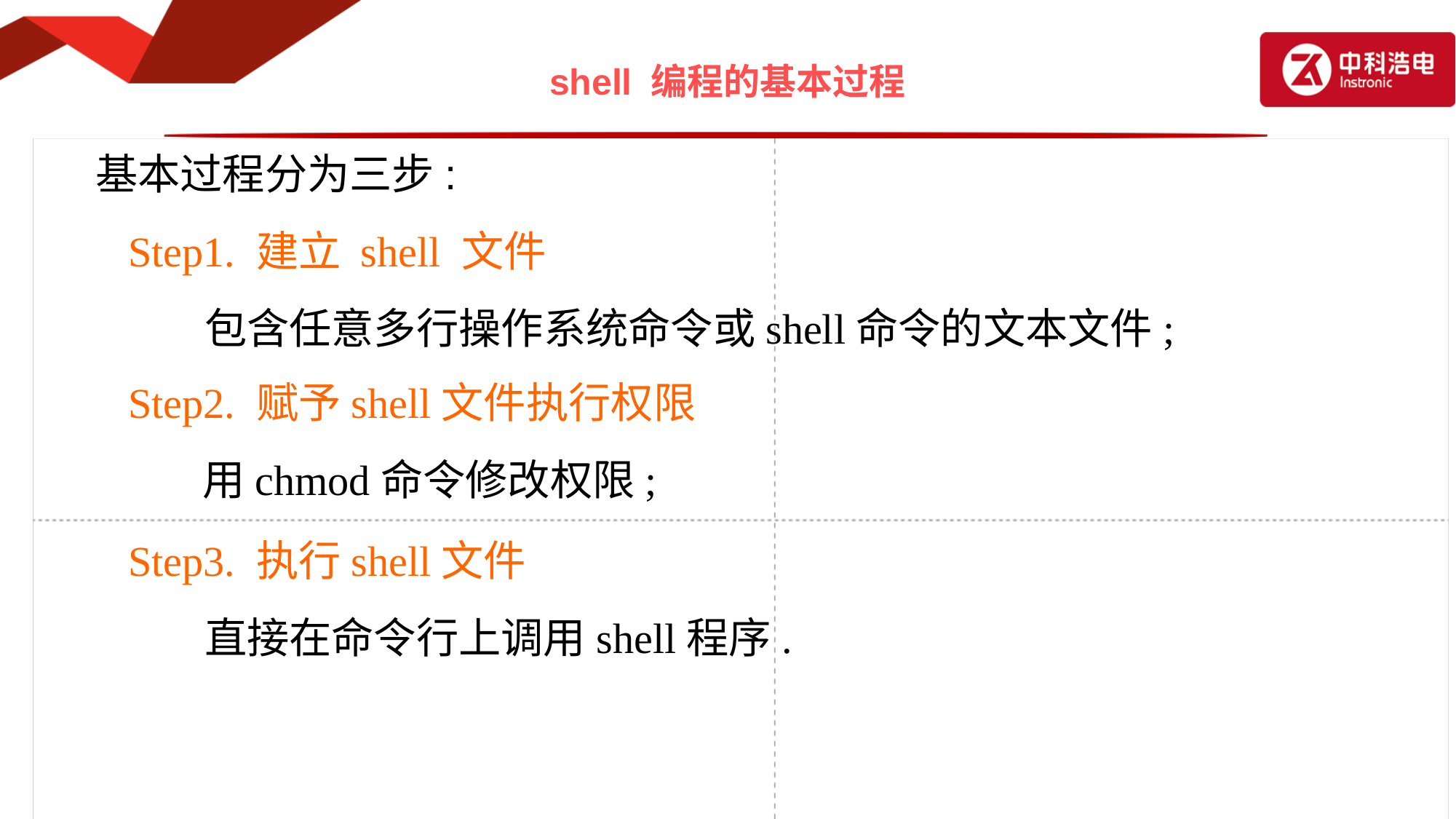

# shell 编程的基本过程
基本过程分为三步:
Step1. 建立 shell 文件
       包含任意多行操作系统命令或shell命令的文本文件;
Step2. 赋予shell文件执行权限
        用chmod命令修改权限;
Step3. 执行shell文件
       直接在命令行上调用shell程序.